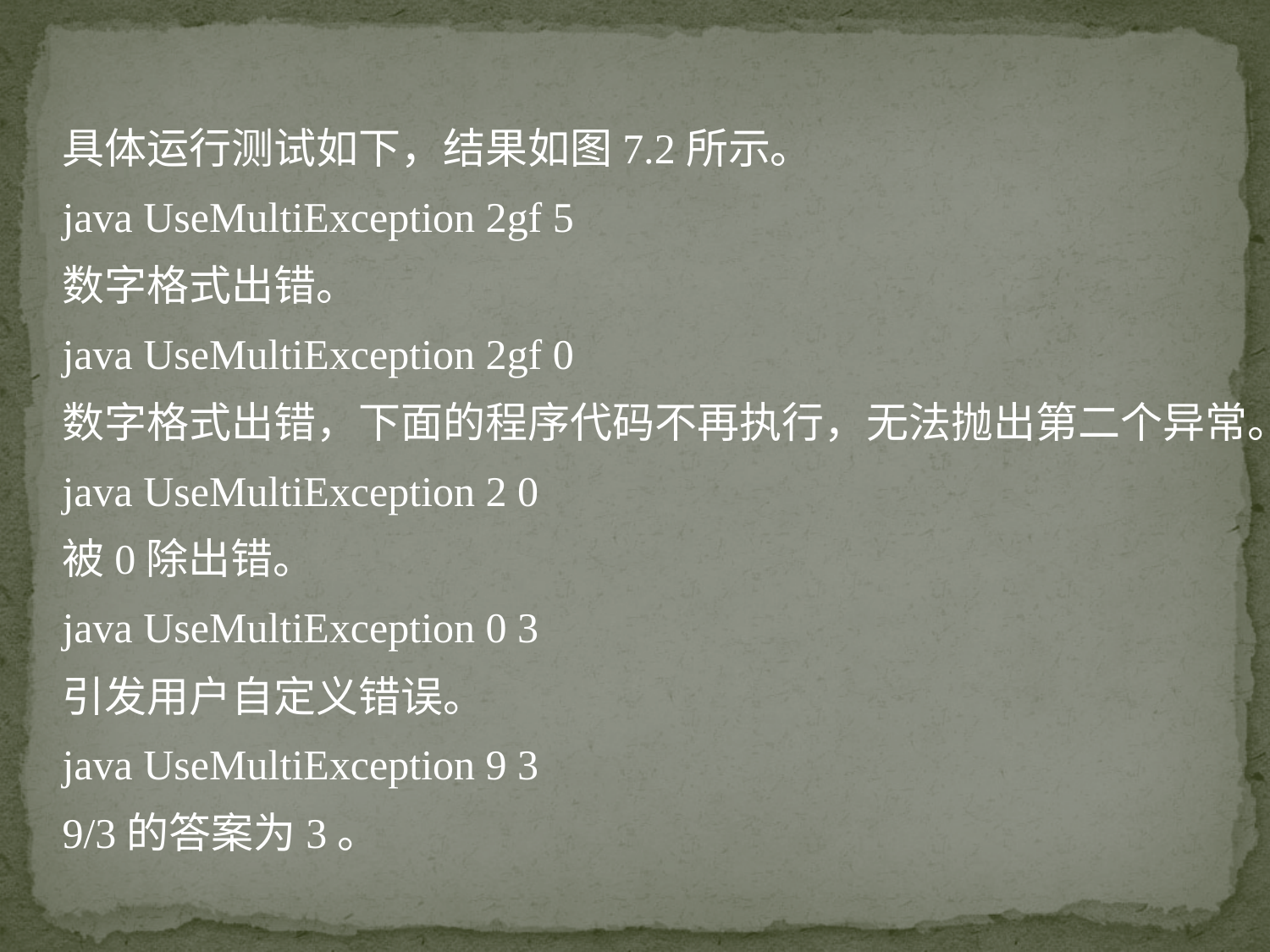

具体运行测试如下，结果如图7.2所示。
java UseMultiException 2gf 5
数字格式出错。
java UseMultiException 2gf 0
数字格式出错，下面的程序代码不再执行，无法抛出第二个异常。
java UseMultiException 2 0
被0除出错。
java UseMultiException 0 3
引发用户自定义错误。
java UseMultiException 9 3
9/3的答案为3。